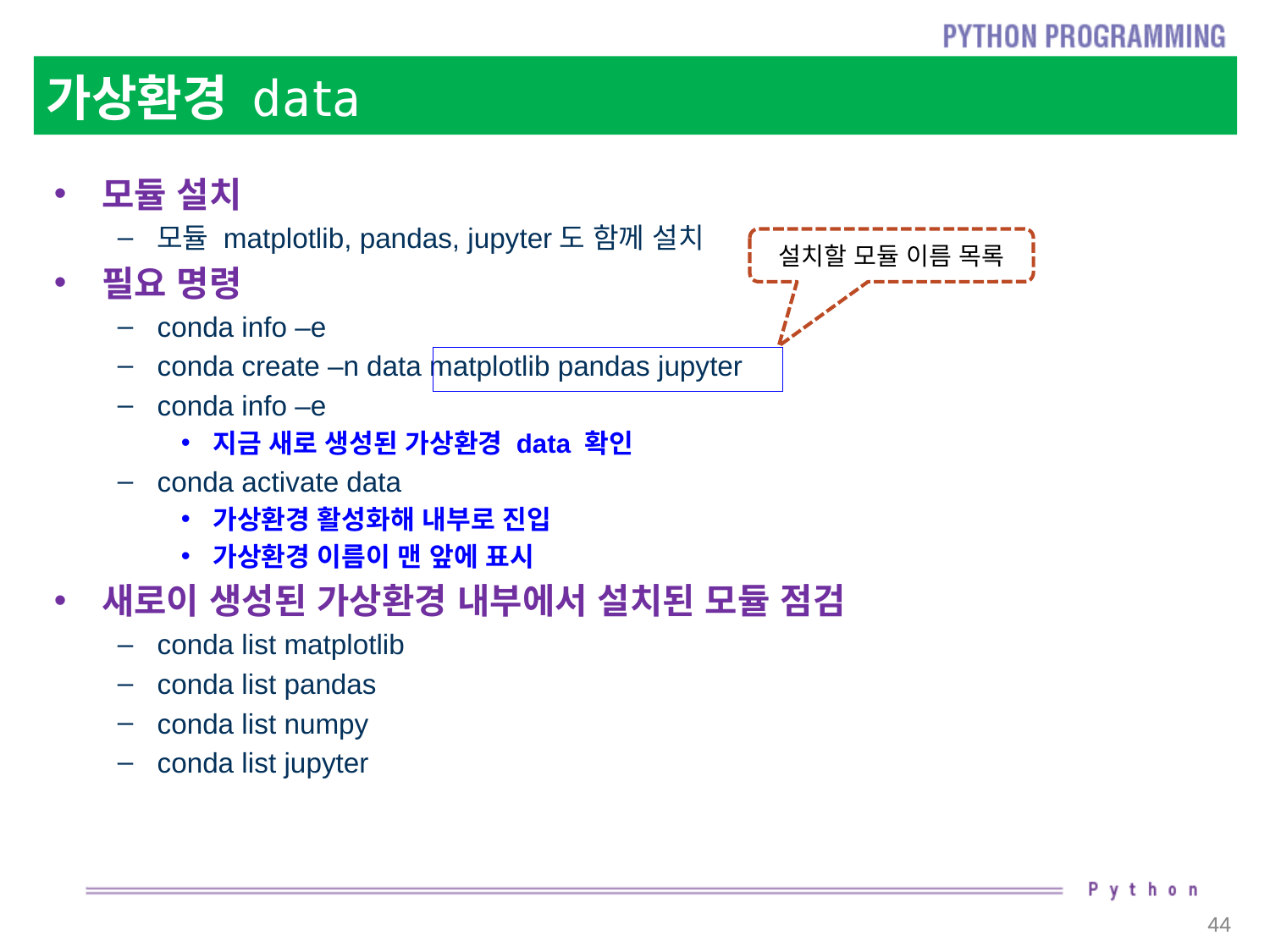

# 가상환경 data
모듈 설치
모듈 matplotlib, pandas, jupyter도 함께 설치
필요 명령
conda info –e
conda create –n data matplotlib pandas jupyter
conda info –e
지금 새로 생성된 가상환경 data 확인
conda activate data
가상환경 활성화해 내부로 진입
가상환경 이름이 맨 앞에 표시
새로이 생성된 가상환경 내부에서 설치된 모듈 점검
conda list matplotlib
conda list pandas
conda list numpy
conda list jupyter
설치할 모듈 이름 목록

44